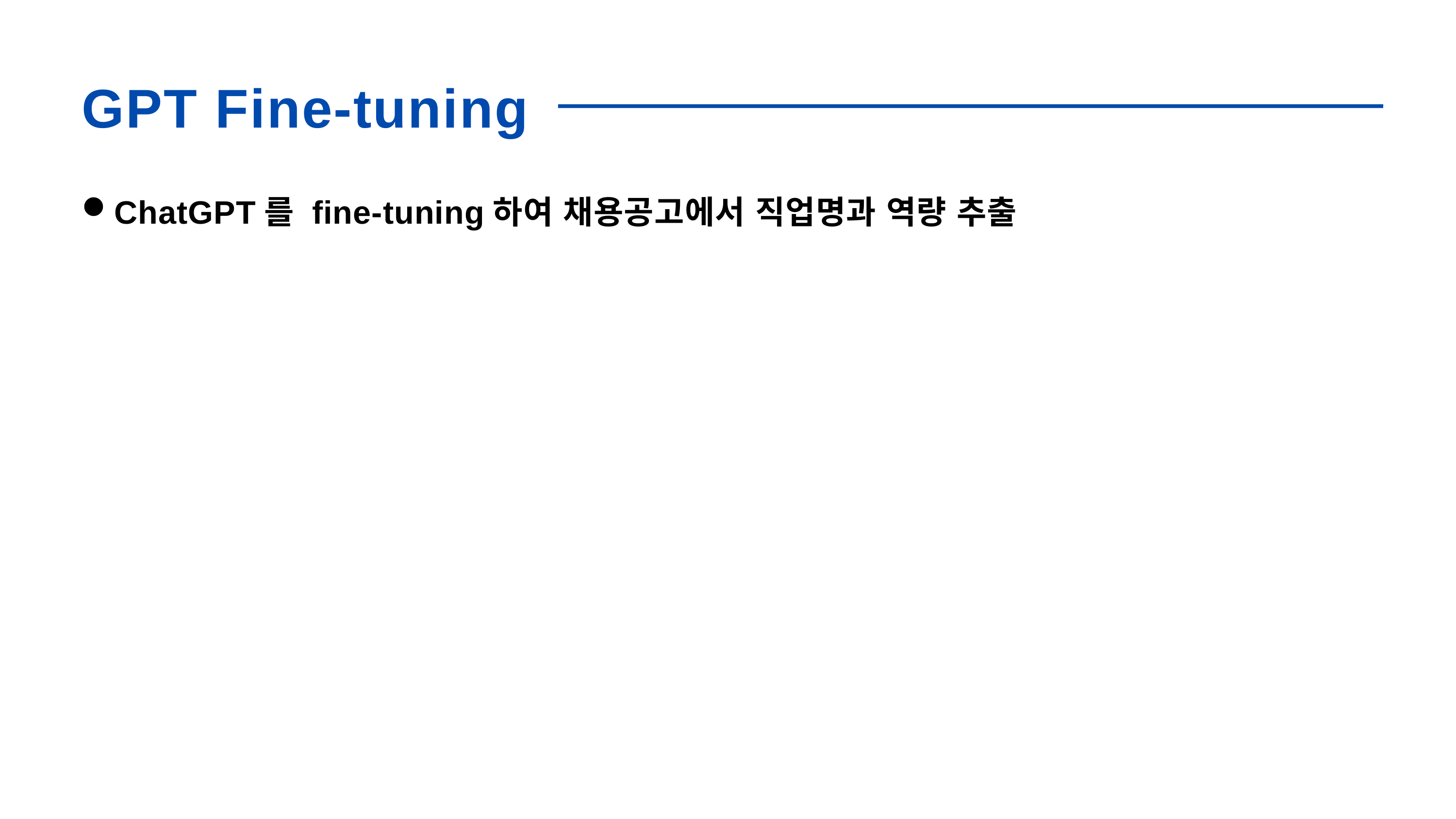

GPT Fine-tuning

ChatGPT를 fine-tuning하여 채용공고에서 직업명과 역량 추출